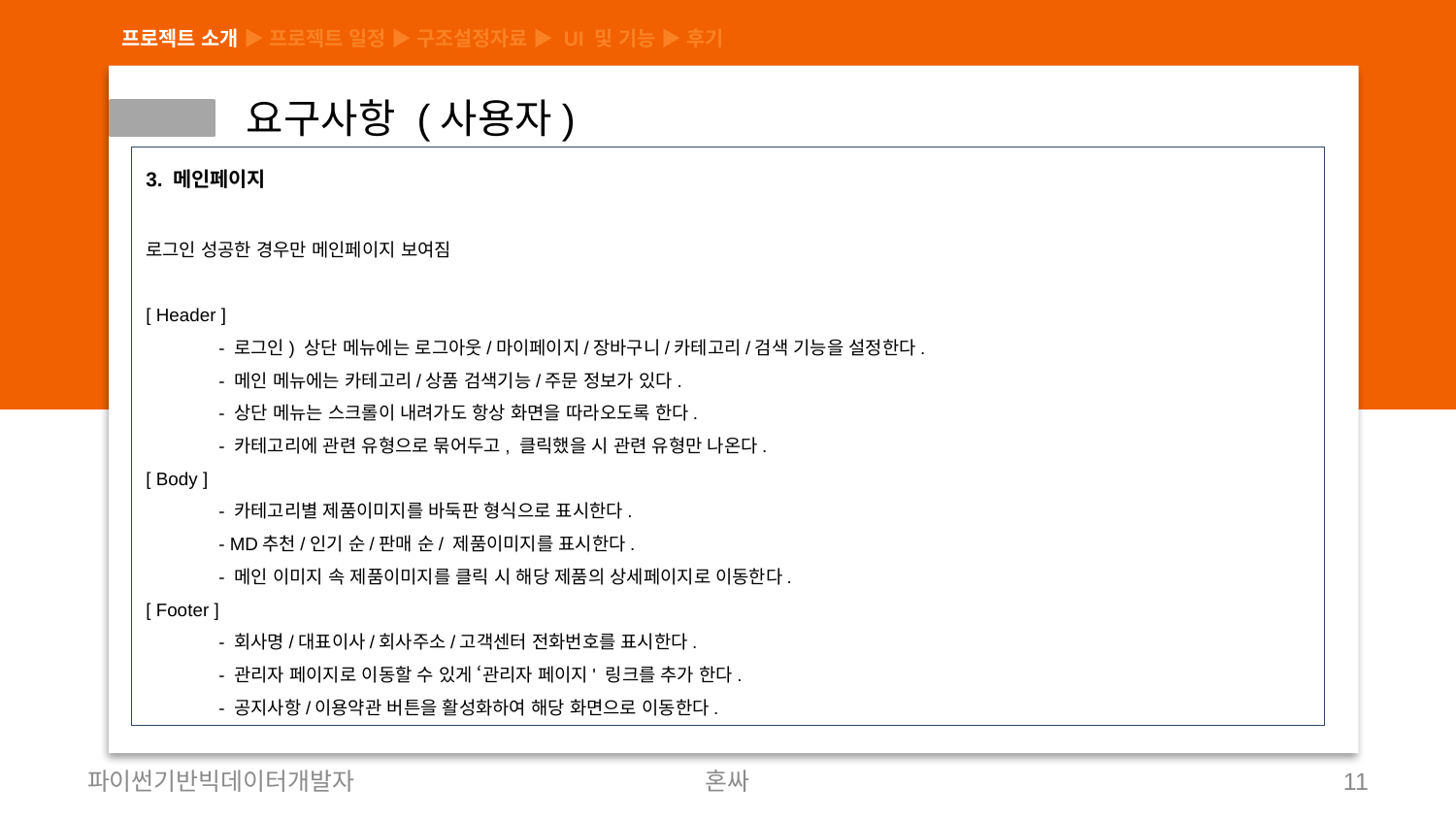

프로젝트 소개 ▶ 프로젝트 일정 ▶ 구조설정자료 ▶ UI 및 기능 ▶ 후기

 요구사항 (사용자)

3. 메인페이지

로그인 성공한 경우만 메인페이지 보여짐

[ Header ]
- 로그인) 상단 메뉴에는 로그아웃/마이페이지/장바구니/카테고리/검색 기능을 설정한다.
- 메인 메뉴에는 카테고리/상품 검색기능/주문 정보가 있다.
- 상단 메뉴는 스크롤이 내려가도 항상 화면을 따라오도록 한다.
- 카테고리에 관련 유형으로 묶어두고, 클릭했을 시 관련 유형만 나온다.
[ Body ]
- 카테고리별 제품이미지를 바둑판 형식으로 표시한다.
- MD추천/인기 순/판매 순/ 제품이미지를 표시한다.
- 메인 이미지 속 제품이미지를 클릭 시 해당 제품의 상세페이지로 이동한다.
[ Footer ]
- 회사명/대표이사/회사주소/고객센터 전화번호를 표시한다.
- 관리자 페이지로 이동할 수 있게 ‘관리자 페이지' 링크를 추가 한다.
- 공지사항/이용약관 버튼을 활성화하여 해당 화면으로 이동한다.
파이썬기반빅데이터개발자
혼싸
11